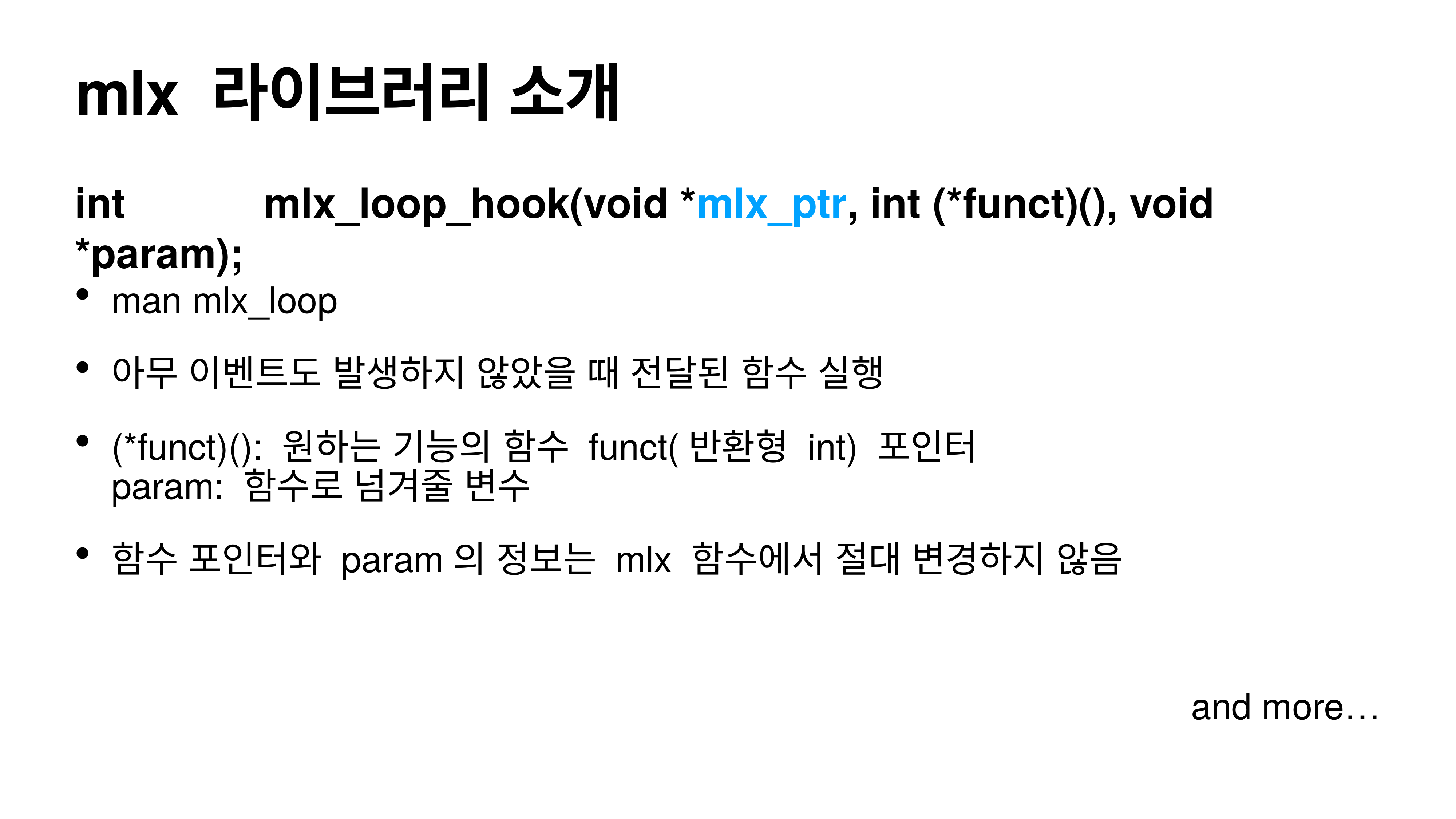

# mlx 라이브러리 소개
int            mlx_loop_hook(void *mlx_ptr, int (*funct)(), void *param);
man mlx_loop
아무 이벤트도 발생하지 않았을 때 전달된 함수 실행
(*funct)(): 원하는 기능의 함수 funct(반환형 int) 포인터
param: 함수로 넘겨줄 변수
함수 포인터와 param의 정보는 mlx 함수에서 절대 변경하지 않음

and more…